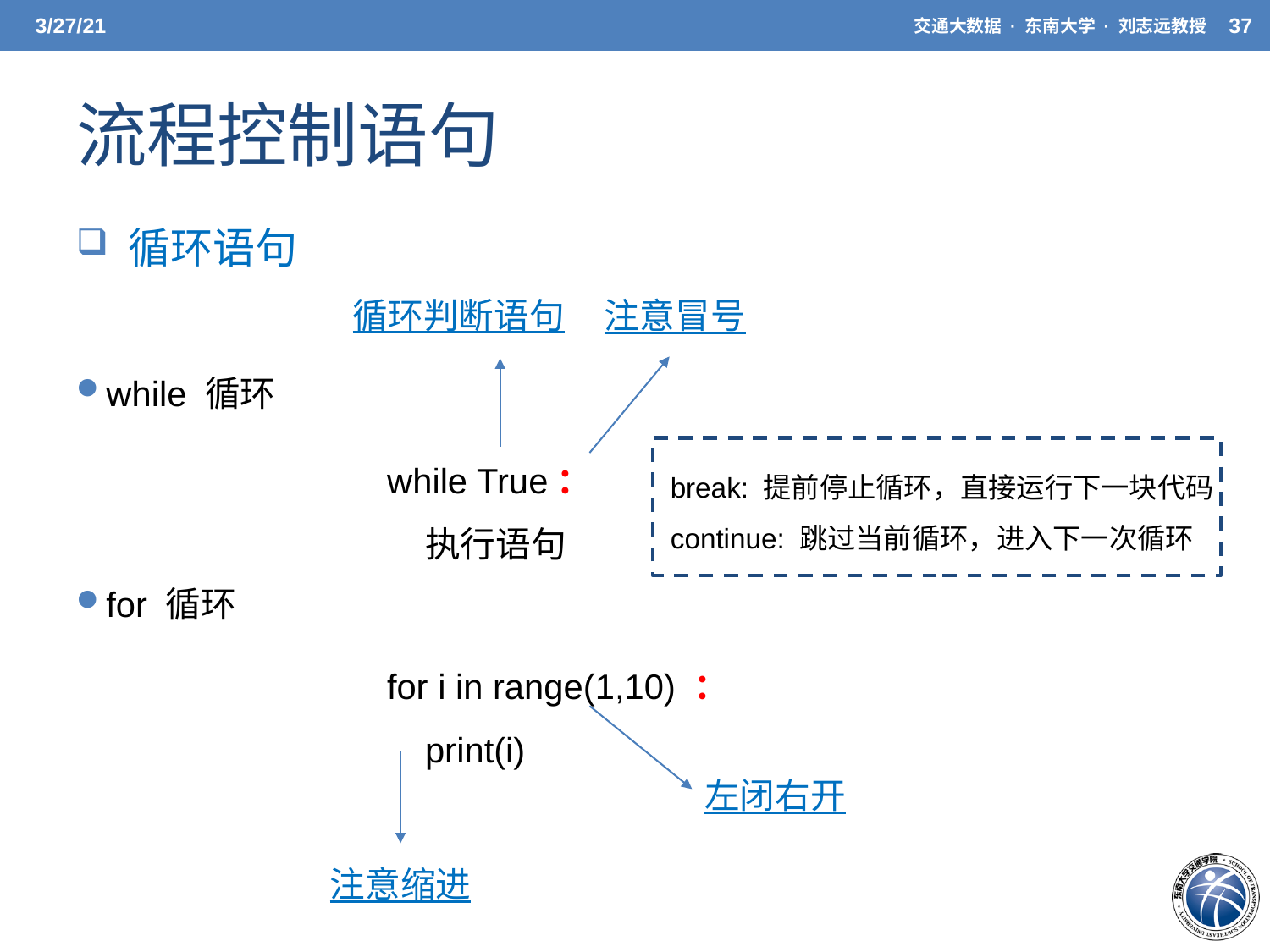

3/27/21
交通大数据 · 东南大学 · 刘志远教授
37
# 流程控制语句
 循环语句

while 循环

for 循环

循环判断语句
注意冒号
while True：
执行语句

break: 提前停止循环，直接运行下一块代码
continue: 跳过当前循环，进入下一次循环
for i in range(1,10) ：
print(i)
左闭右开
注意缩进